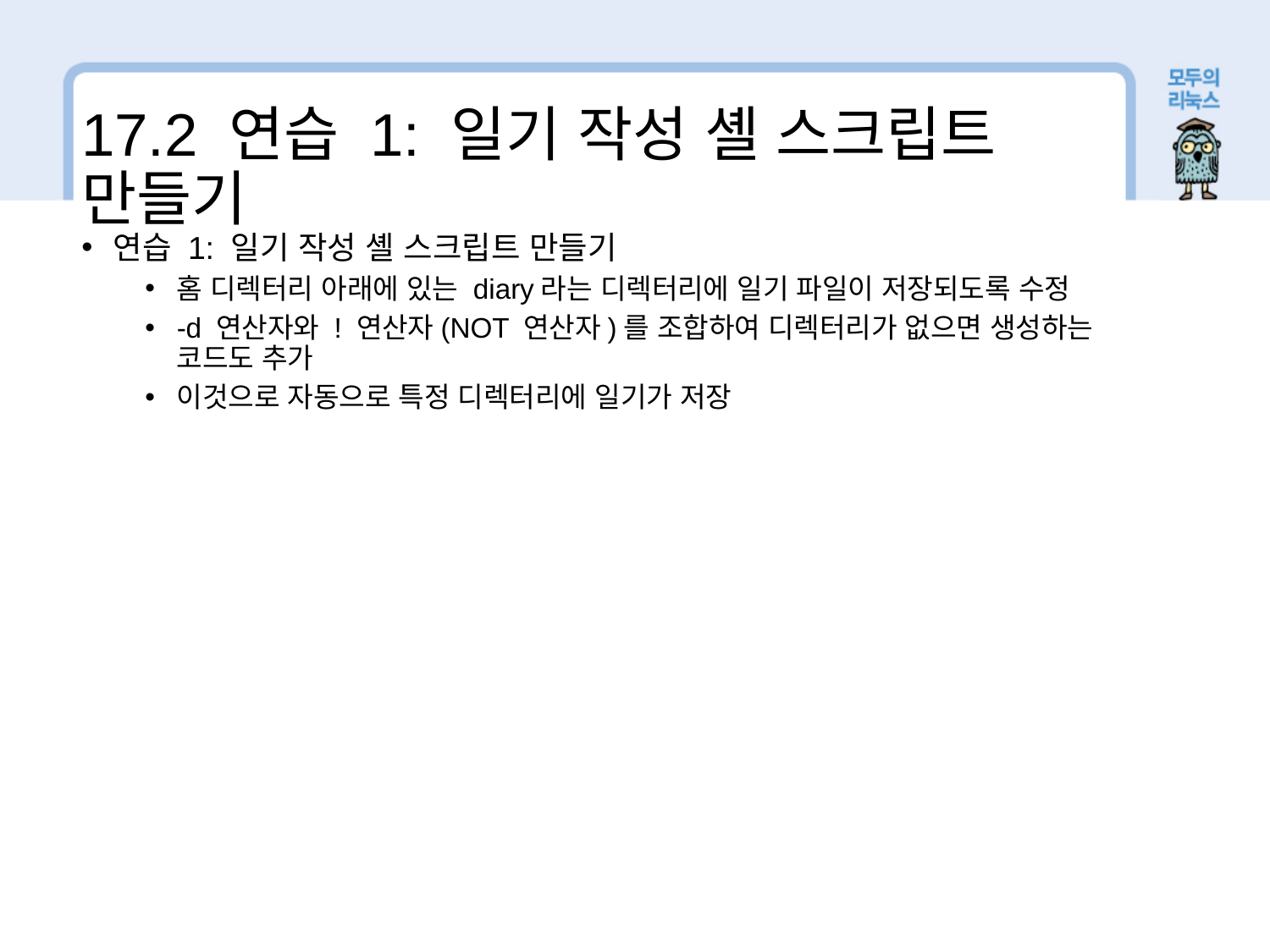

17.2 연습 1: 일기 작성 셸 스크립트 만들기
연습 1: 일기 작성 셸 스크립트 만들기
홈 디렉터리 아래에 있는 diary라는 디렉터리에 일기 파일이 저장되도록 수정
-d 연산자와 ! 연산자(NOT 연산자)를 조합하여 디렉터리가 없으면 생성하는 코드도 추가
이것으로 자동으로 특정 디렉터리에 일기가 저장